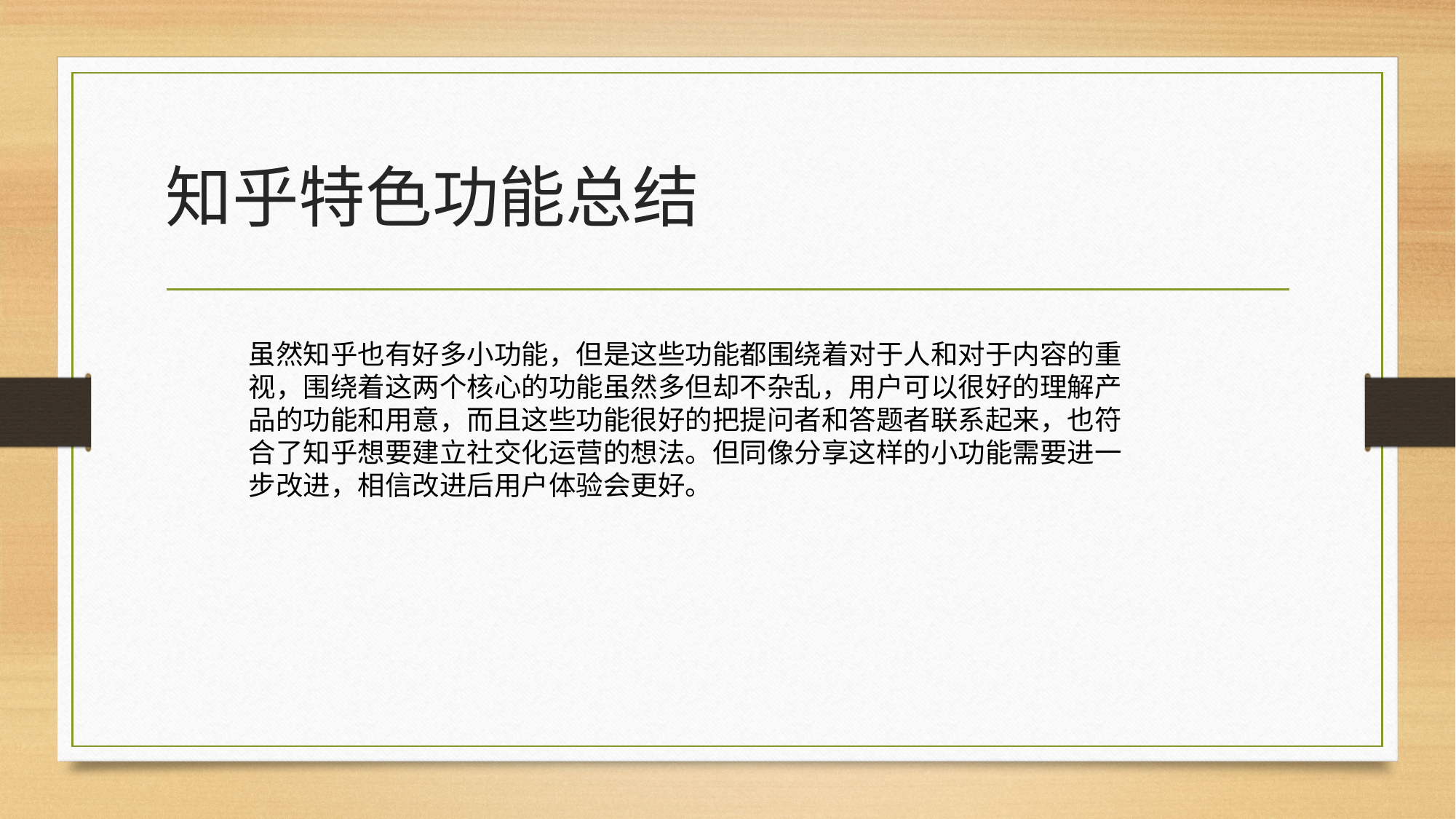

# 知乎特色功能总结
虽然知乎也有好多小功能，但是这些功能都围绕着对于人和对于内容的重视，围绕着这两个核心的功能虽然多但却不杂乱，用户可以很好的理解产品的功能和用意，而且这些功能很好的把提问者和答题者联系起来，也符合了知乎想要建立社交化运营的想法。但同像分享这样的小功能需要进一步改进，相信改进后用户体验会更好。